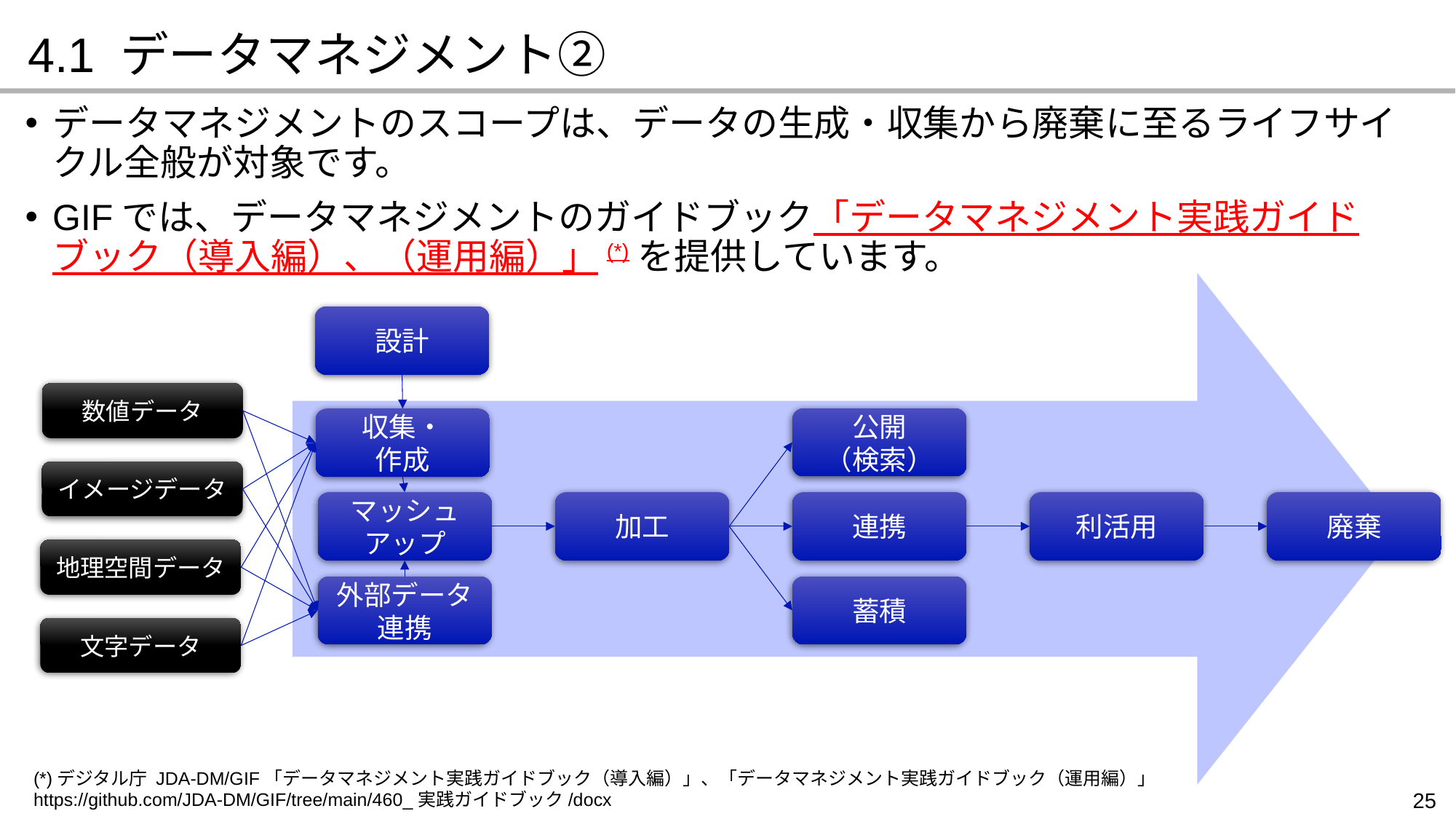

4.1 データマネジメント②
データマネジメントのスコープは、データの生成・収集から廃棄に至るライフサイクル全般が対象です。
GIFでは、データマネジメントのガイドブック「データマネジメント実践ガイドブック（導入編）、（運用編）」(*)を提供しています。

設計
数値データ
公開
（検索）
収集・
作成
イメージデータ
マッシュアップ
加工
連携
利活用
廃棄
地理空間データ
外部データ連携
蓄積
文字データ
(*)デジタル庁 JDA-DM/GIF「データマネジメント実践ガイドブック（導入編）」、「データマネジメント実践ガイドブック（運用編）」
https://github.com/JDA-DM/GIF/tree/main/460_実践ガイドブック/docx
25